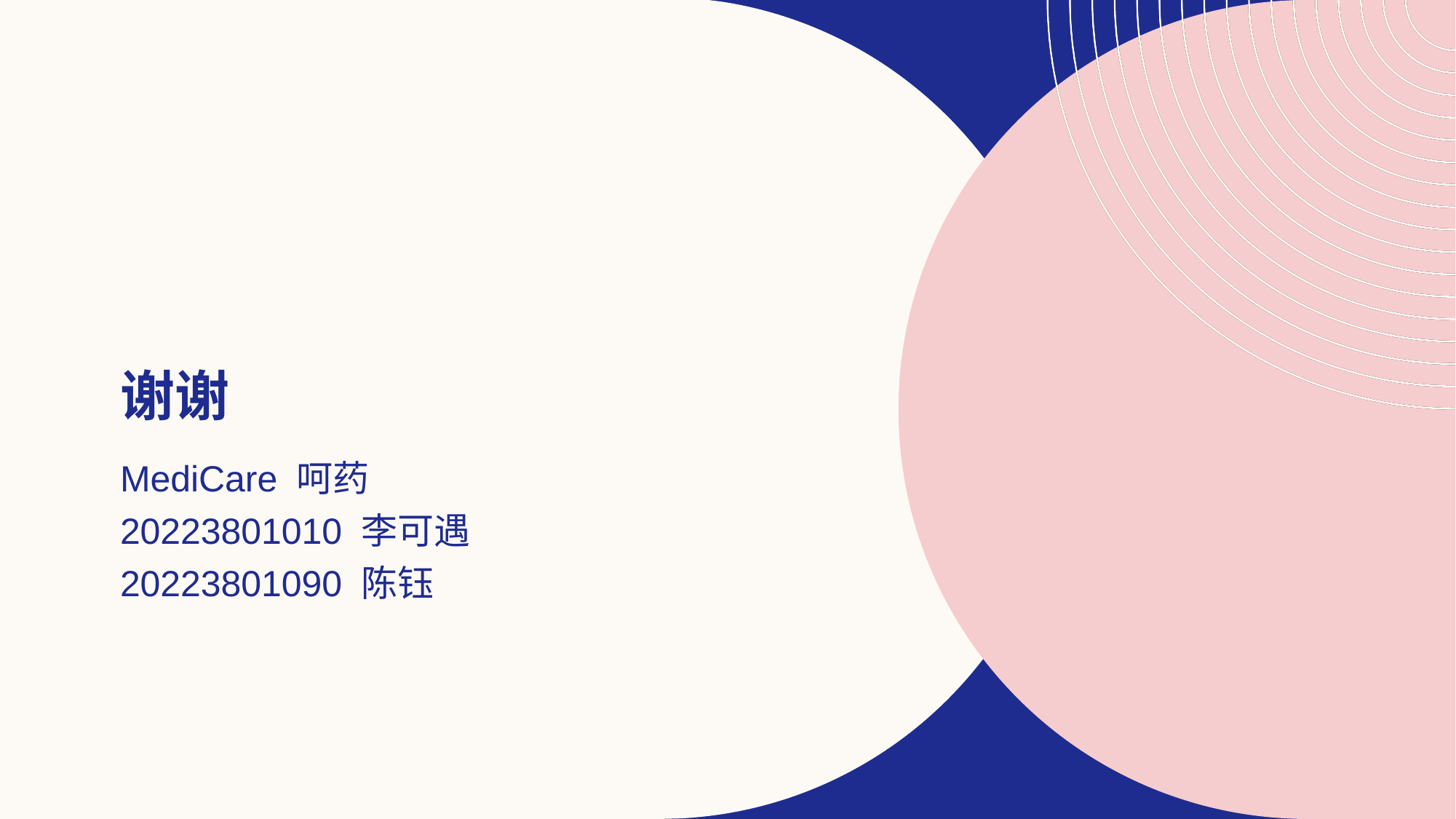

# 谢谢
MediCare 呵药
20223801010 李可遇
20223801090 陈钰